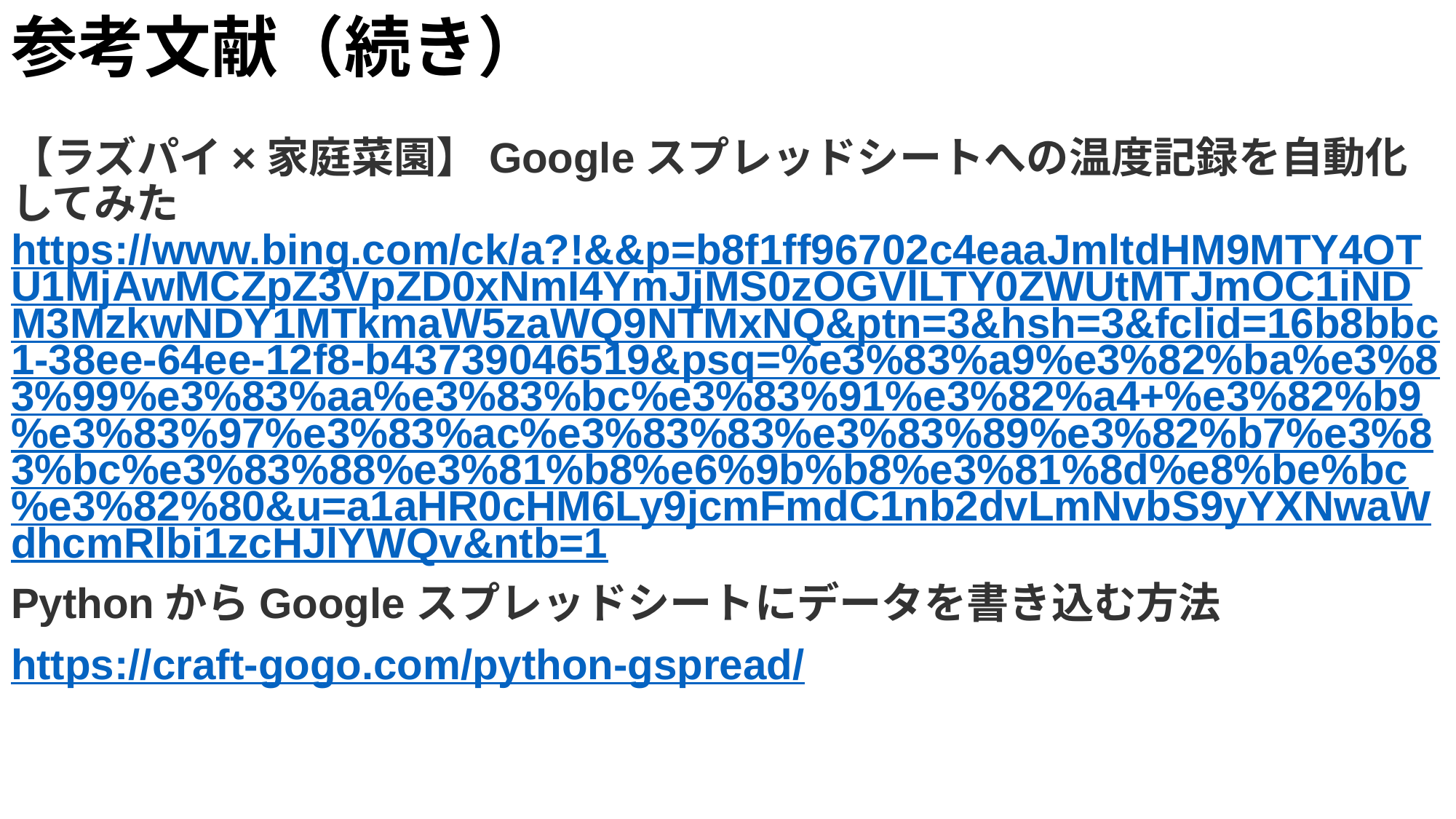

# 参考文献（続き）
【ラズパイ×家庭菜園】Googleスプレッドシートへの温度記録を自動化してみたhttps://www.bing.com/ck/a?!&&p=b8f1ff96702c4eaaJmltdHM9MTY4OTU1MjAwMCZpZ3VpZD0xNmI4YmJjMS0zOGVlLTY0ZWUtMTJmOC1iNDM3MzkwNDY1MTkmaW5zaWQ9NTMxNQ&ptn=3&hsh=3&fclid=16b8bbc1-38ee-64ee-12f8-b43739046519&psq=%e3%83%a9%e3%82%ba%e3%83%99%e3%83%aa%e3%83%bc%e3%83%91%e3%82%a4+%e3%82%b9%e3%83%97%e3%83%ac%e3%83%83%e3%83%89%e3%82%b7%e3%83%bc%e3%83%88%e3%81%b8%e6%9b%b8%e3%81%8d%e8%be%bc%e3%82%80&u=a1aHR0cHM6Ly9jcmFmdC1nb2dvLmNvbS9yYXNwaWdhcmRlbi1zcHJlYWQv&ntb=1
PythonからGoogleスプレッドシートにデータを書き込む方法
https://craft-gogo.com/python-gspread/